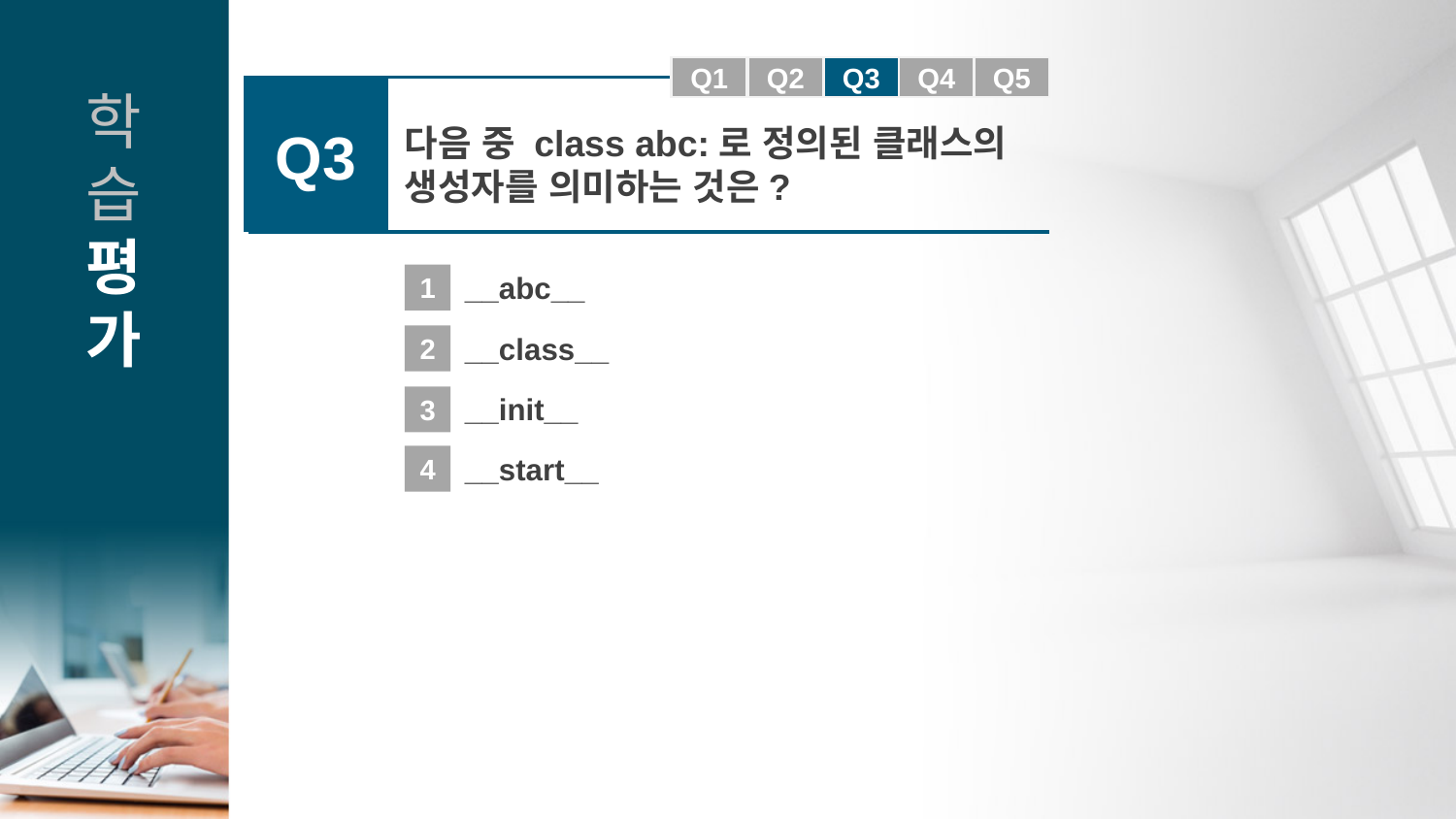

Q1
Q1
Q2
Q3
Q4
Q5
Q3
다음 중 class abc:로 정의된 클래스의 생성자를 의미하는 것은?
1
__abc__
2
__class__
__init__
3
4
__start__